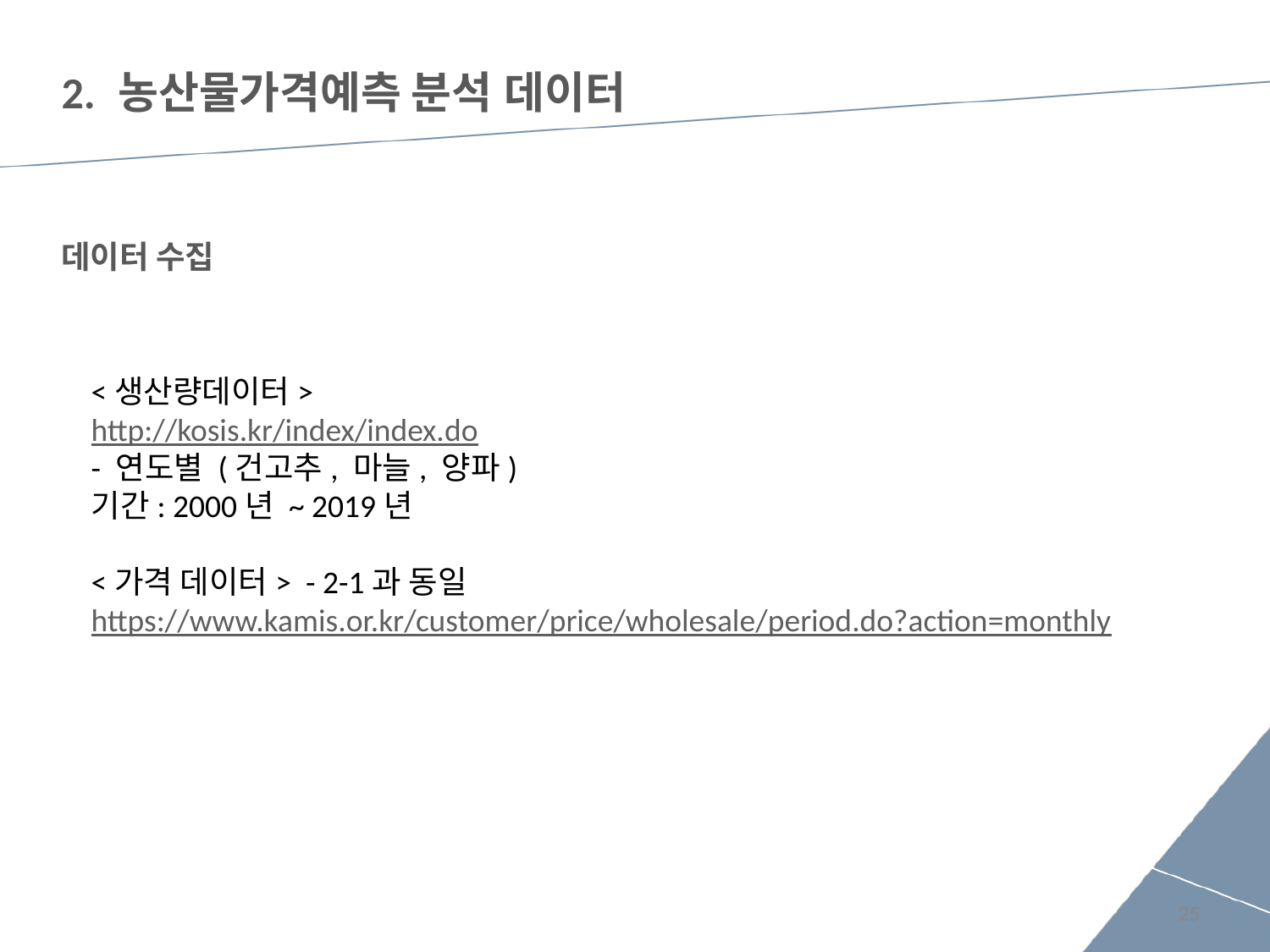

# 2. 농산물가격예측 분석 데이터
데이터 수집

<생산량데이터>
http://kosis.kr/index/index.do
- 연도별 (건고추, 마늘, 양파)
기간: 2000년 ~ 2019년

<가격 데이터>  - 2-1과 동일
https://www.kamis.or.kr/customer/price/wholesale/period.do?action=monthly
25